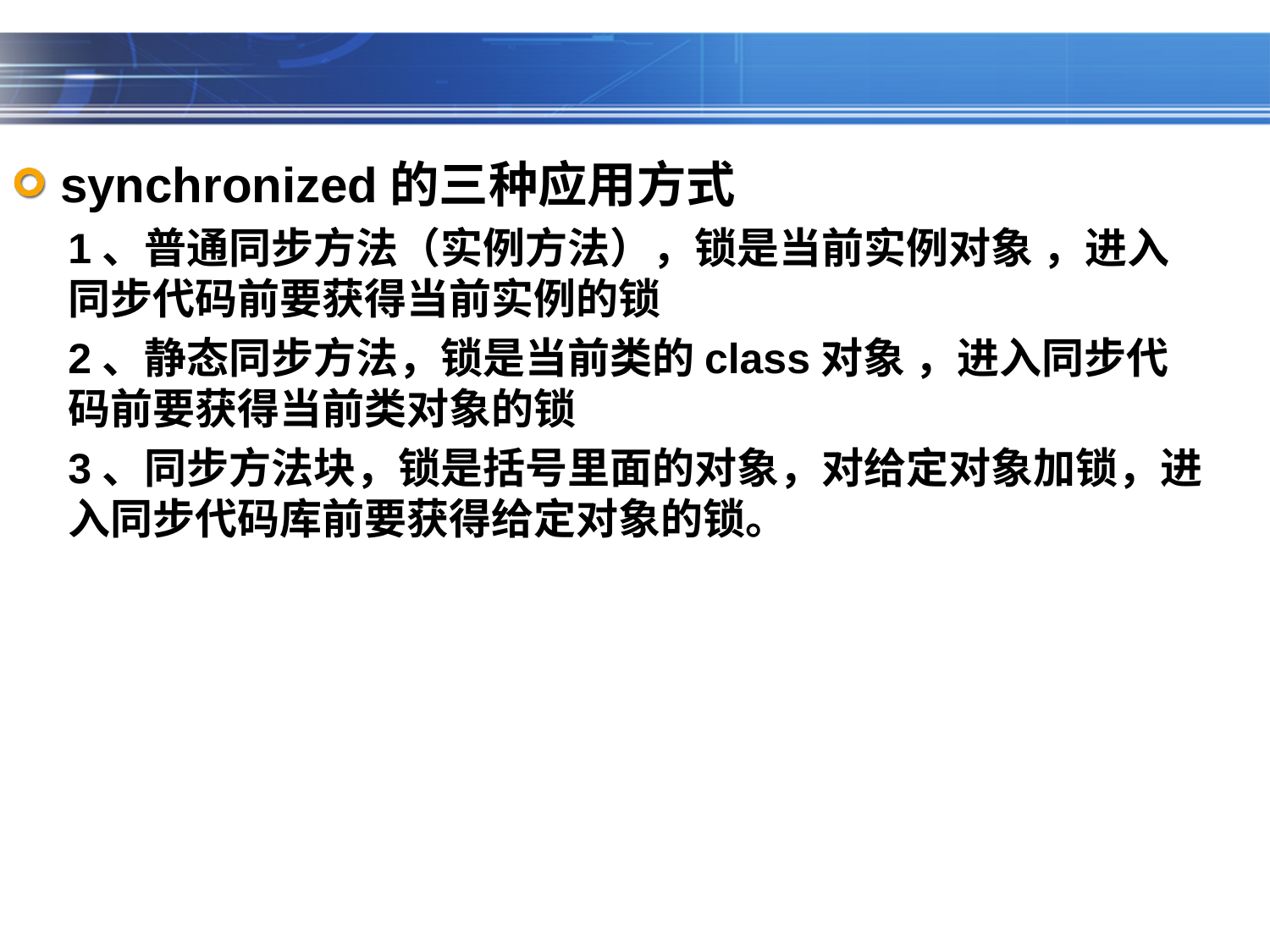

synchronized的三种应用方式
1、普通同步方法（实例方法），锁是当前实例对象 ，进入同步代码前要获得当前实例的锁
2、静态同步方法，锁是当前类的class对象 ，进入同步代码前要获得当前类对象的锁
3、同步方法块，锁是括号里面的对象，对给定对象加锁，进入同步代码库前要获得给定对象的锁。